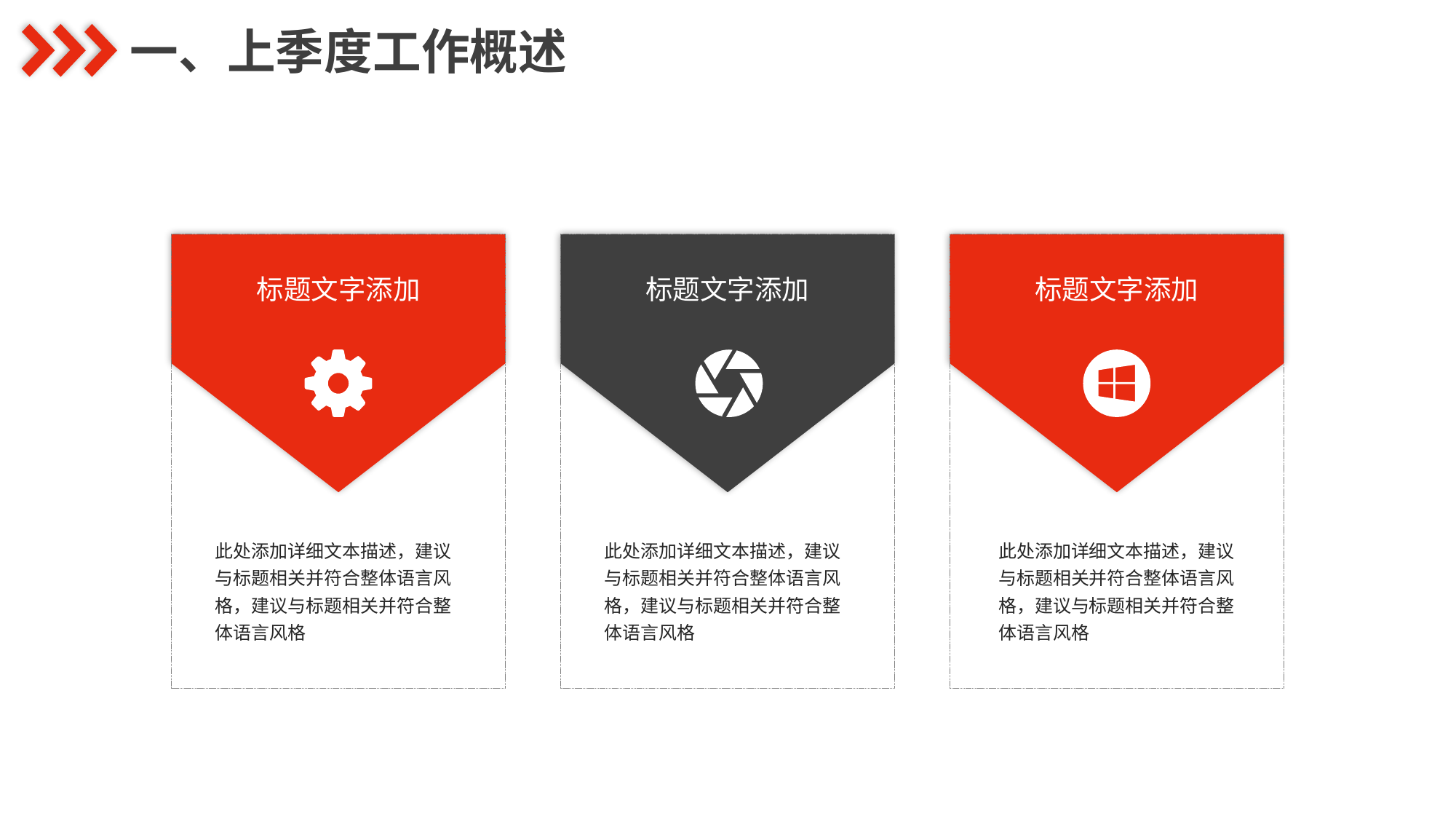

一、上季度工作概述

标题文字添加

此处添加详细文本描述，建议与标题相关并符合整体语言风格，建议与标题相关并符合整体语言风格

标题文字添加

此处添加详细文本描述，建议与标题相关并符合整体语言风格，建议与标题相关并符合整体语言风格

标题文字添加

此处添加详细文本描述，建议与标题相关并符合整体语言风格，建议与标题相关并符合整体语言风格
PPT下载 http://www.1ppt.com/xiazai/